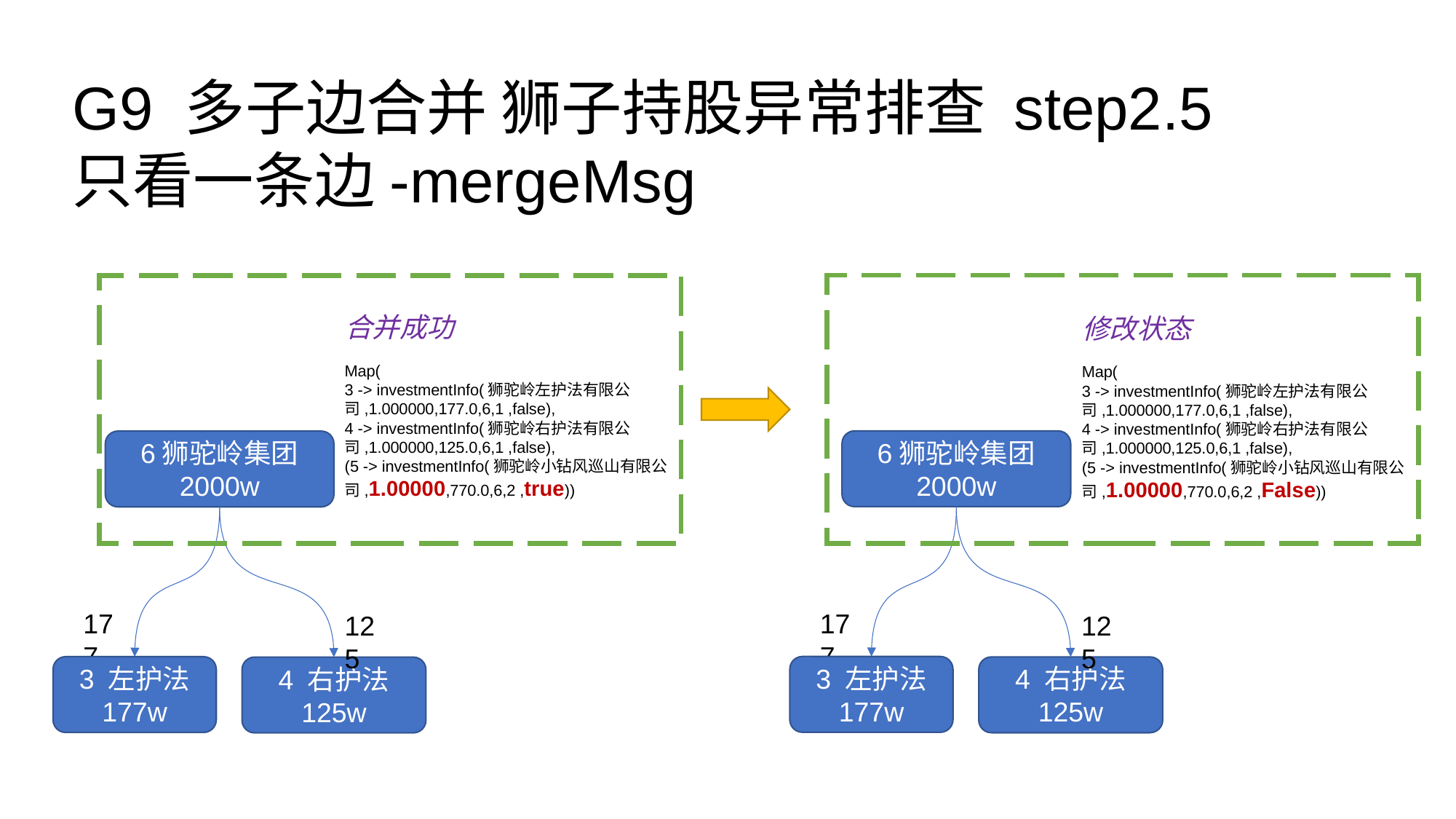

G9 多子边合并 狮子持股异常排查 step2.5
只看一条边-mergeMsg

合并成功
修改状态

Map(
3 -> investmentInfo(狮驼岭左护法有限公司,1.000000,177.0,6,1 ,false),
4 -> investmentInfo(狮驼岭右护法有限公司,1.000000,125.0,6,1 ,false),
(5 -> investmentInfo(狮驼岭小钻风巡山有限公司,1.00000,770.0,6,2 ,true))

Map(
3 -> investmentInfo(狮驼岭左护法有限公司,1.000000,177.0,6,1 ,false),
4 -> investmentInfo(狮驼岭右护法有限公司,1.000000,125.0,6,1 ,false),
(5 -> investmentInfo(狮驼岭小钻风巡山有限公司,1.00000,770.0,6,2 ,False))

6狮驼岭集团
2000w
6狮驼岭集团
2000w
177
177
125
125
3 左护法
177w
3 左护法
177w
4 右护法
125w
4 右护法
125w